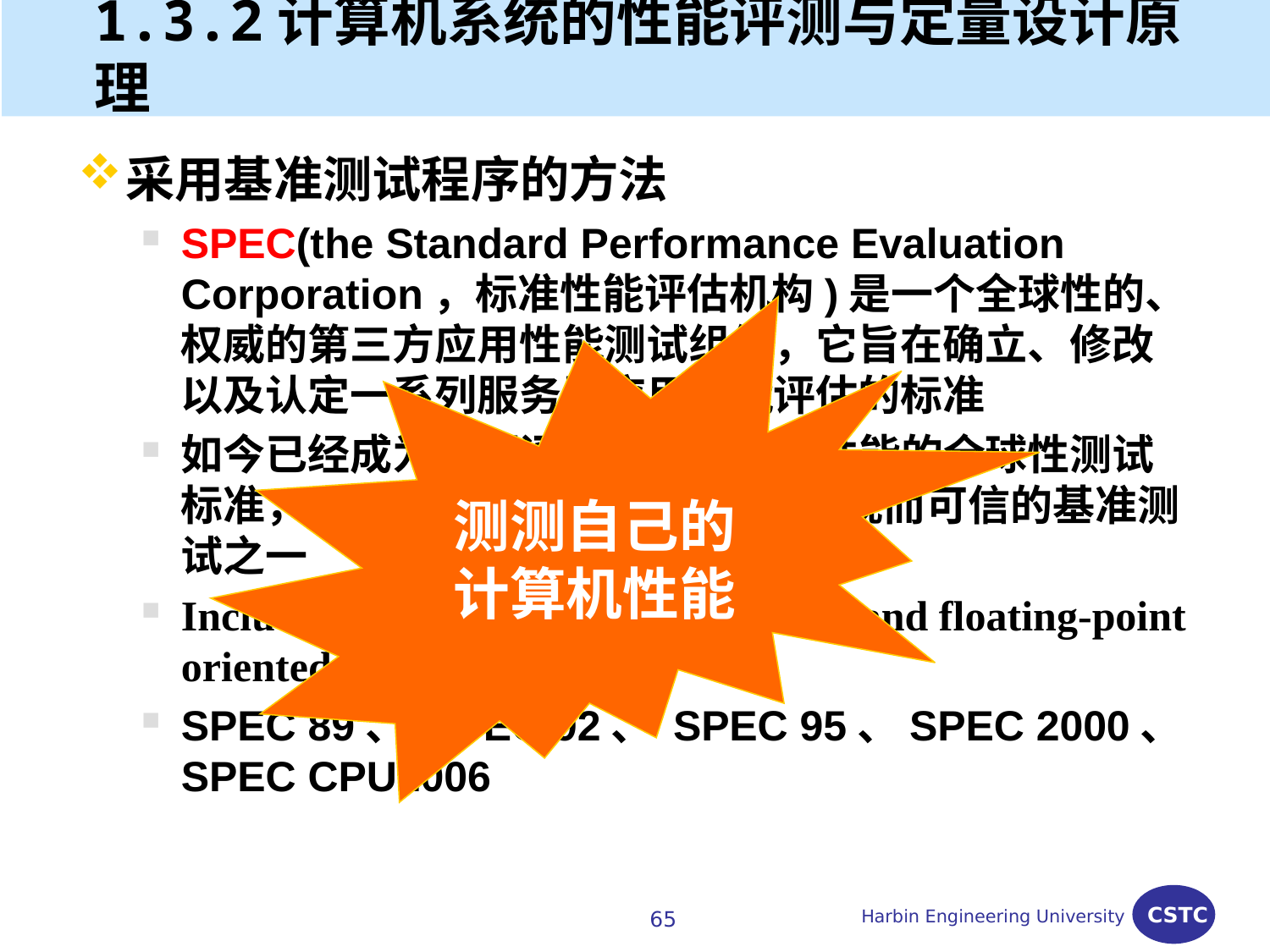

# 1.3.2计算机系统的性能评测与定量设计原理
采用基准测试程序的方法
SPEC(the Standard Performance Evaluation Corporation，标准性能评估机构)是一个全球性的、权威的第三方应用性能测试组织，它旨在确立、修改以及认定一系列服务器应用性能评估的标准
如今已经成为一项评估处理器计算性能的全球性测试标准，是目前CPU性能评估最为客观而可信的基准测试之一
Including integer oriented (SPECint) and floating-point oriented (SPECfp)
SPEC 89、 SPEC 92、 SPEC 95、SPEC 2000、SPEC CPU2006
测测自己的
计算机性能
65
Harbin Engineering University